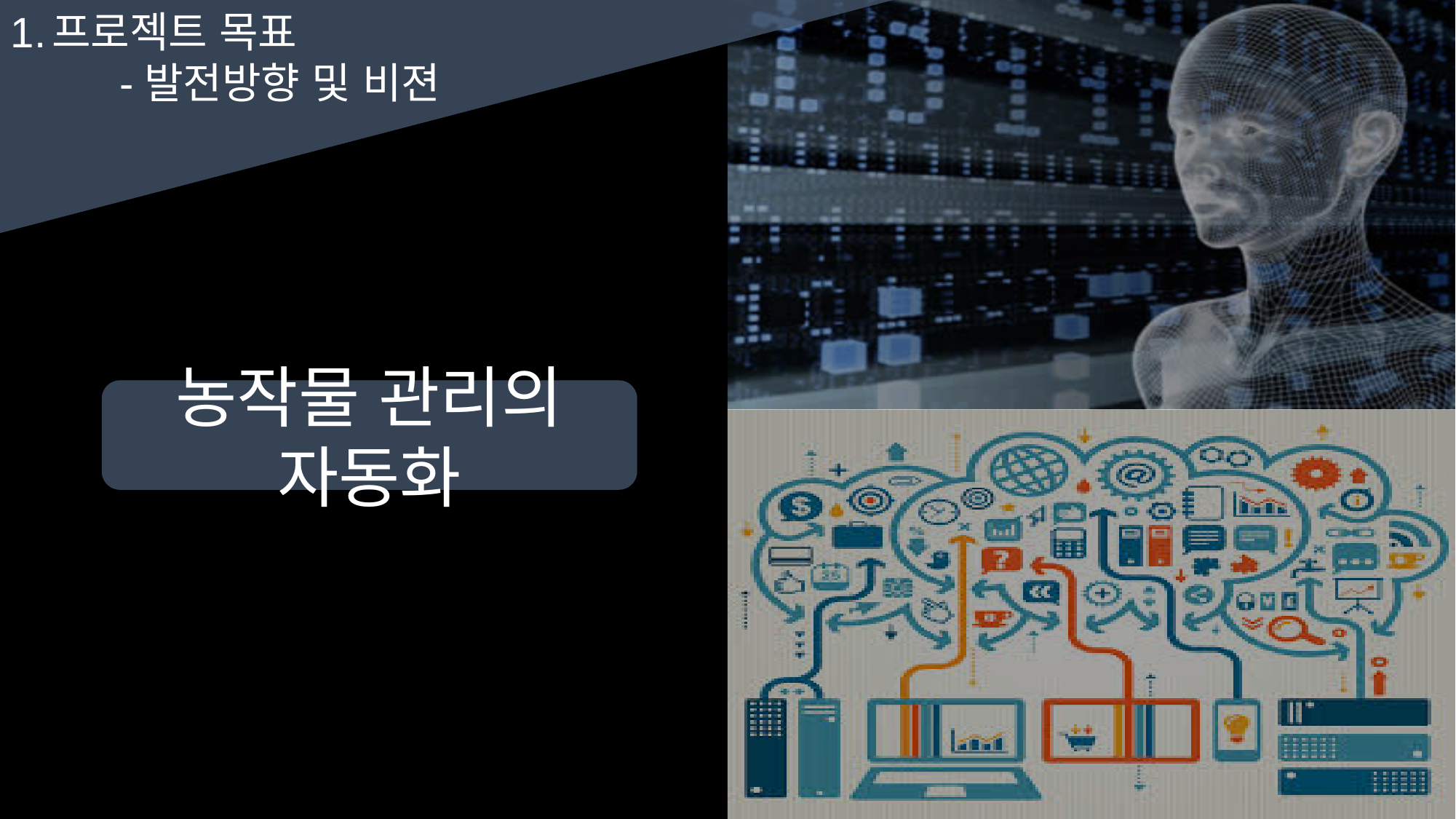

프로젝트 목표
	-발전방향 및 비젼

농작물 관리의 자동화